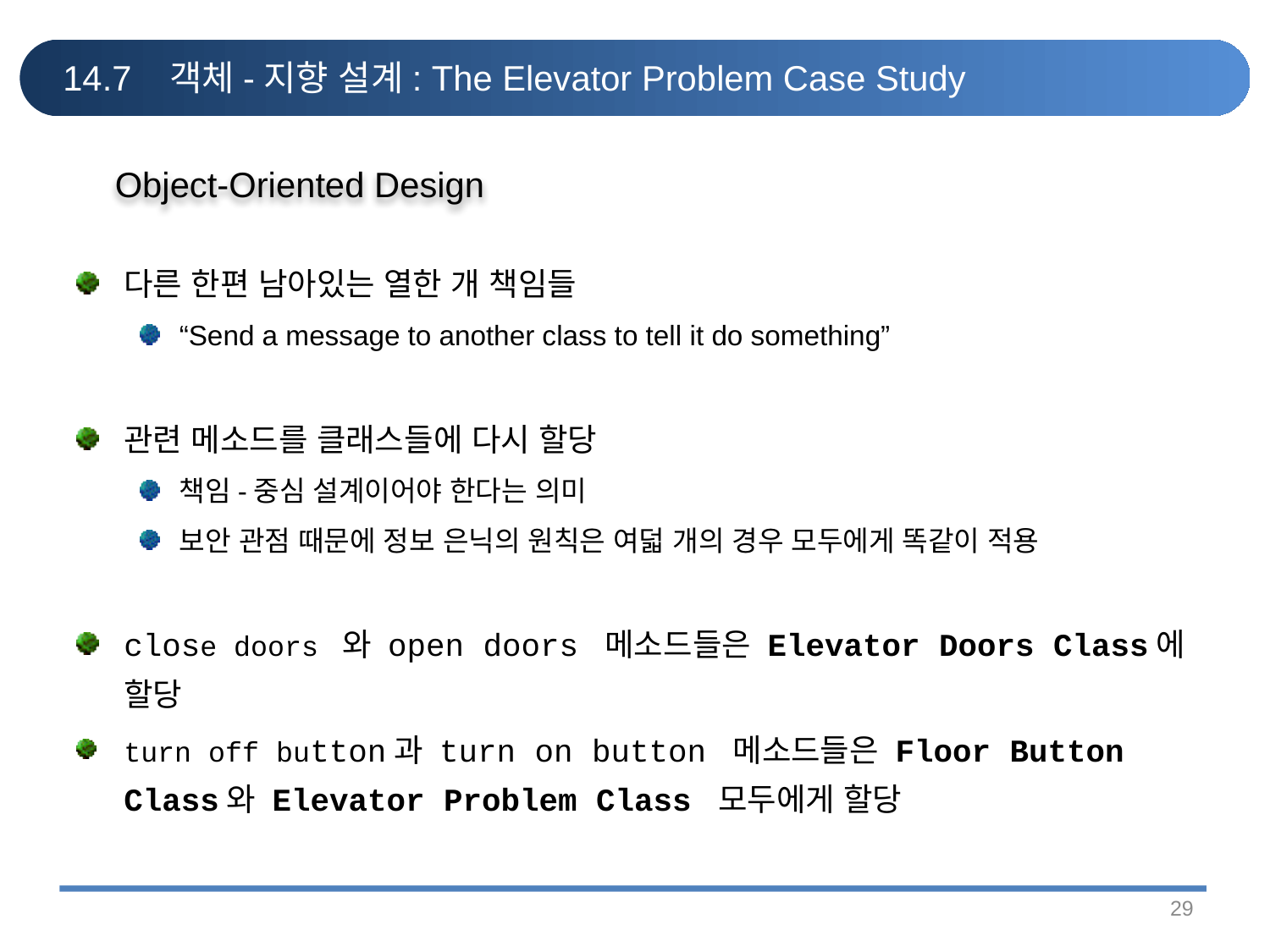

# 14.7   객체-지향 설계: The Elevator Problem Case Study
Object-Oriented Design
다른 한편 남아있는 열한 개 책임들
“Send a message to another class to tell it do something”

관련 메소드를 클래스들에 다시 할당
책임-중심 설계이어야 한다는 의미
보안 관점 때문에 정보 은닉의 원칙은 여덟 개의 경우 모두에게 똑같이 적용

close doors 와 open doors 메소드들은 Elevator Doors Class에 할당
turn off button과 turn on button 메소드들은 Floor Button Class와 Elevator Problem Class 모두에게 할당
29